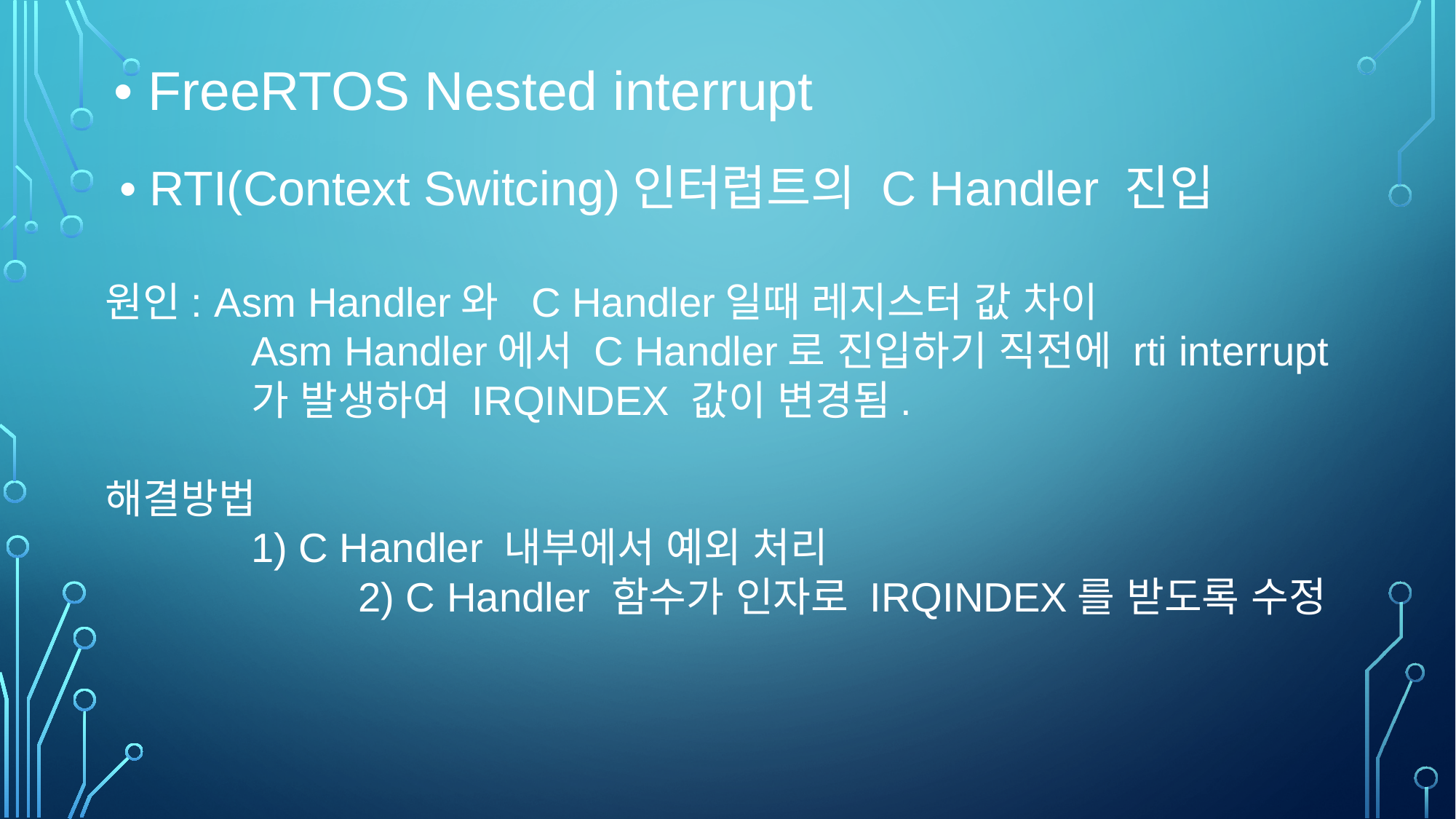

• FreeRTOS Nested interrupt
• RTI(Context Switcing)인터럽트의 C Handler 진입
원인: 	Asm Handler와  C Handler일때 레지스터 값 차이
Asm Handler에서 C Handler로 진입하기 직전에 rti interrupt가 발생하여 IRQINDEX 값이 변경됨.

해결방법
1) C Handler 내부에서 예외 처리
		   2) C Handler 함수가 인자로 IRQINDEX를 받도록 수정